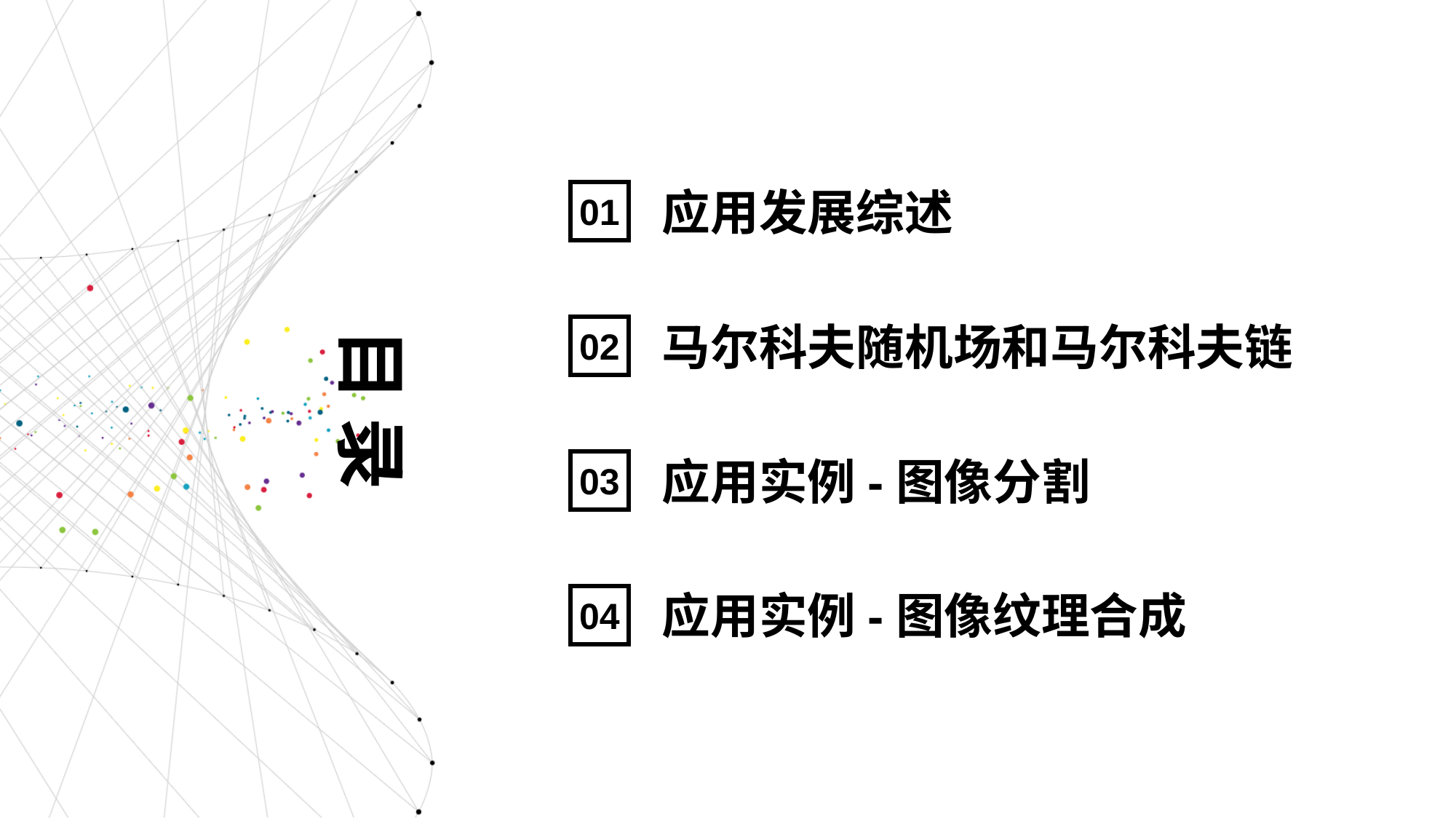

应用发展综述

01
目 录
马尔科夫随机场和马尔科夫链

02
应用实例-图像分割

03
应用实例-图像纹理合成

04